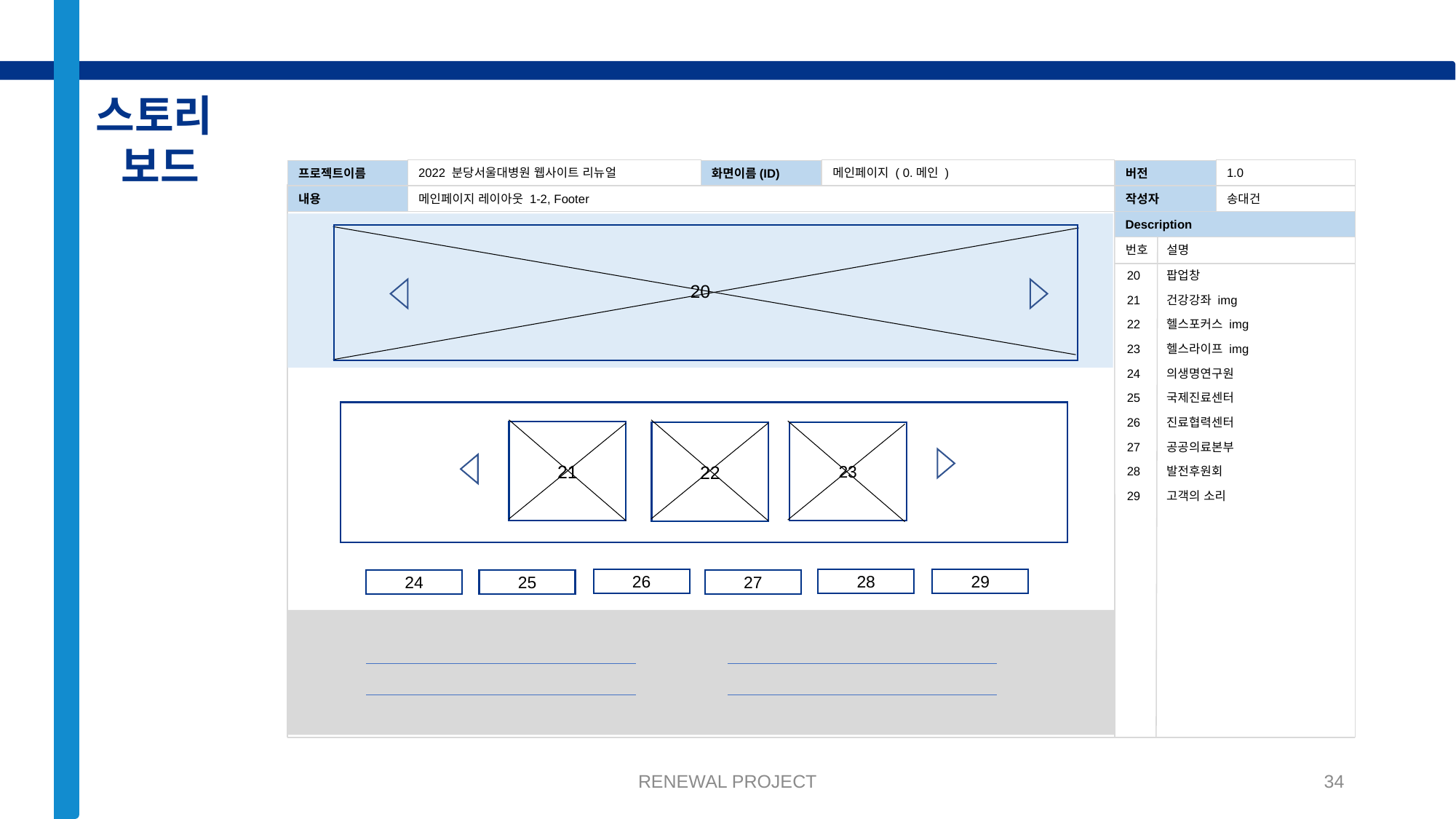

스토리
보드
프로젝트이름
2022 분당서울대병원 웹사이트 리뉴얼
화면이름(ID)
메인페이지 ( 0.메인 )
버전
1.0
내용
메인페이지 레이아웃 1-2, Footer
작성자
송대건
Description
20

번호
설명
20
팝업창

건강강좌 img
21
22
헬스포커스 img
23
헬스라이프 img
24
의생명연구원
25
국제진료센터

26
진료협력센터
21
22
23
27
공공의료본부

28
발전후원회

29
고객의 소리
26
28
29
24
25
27

RENEWAL PROJECT
34